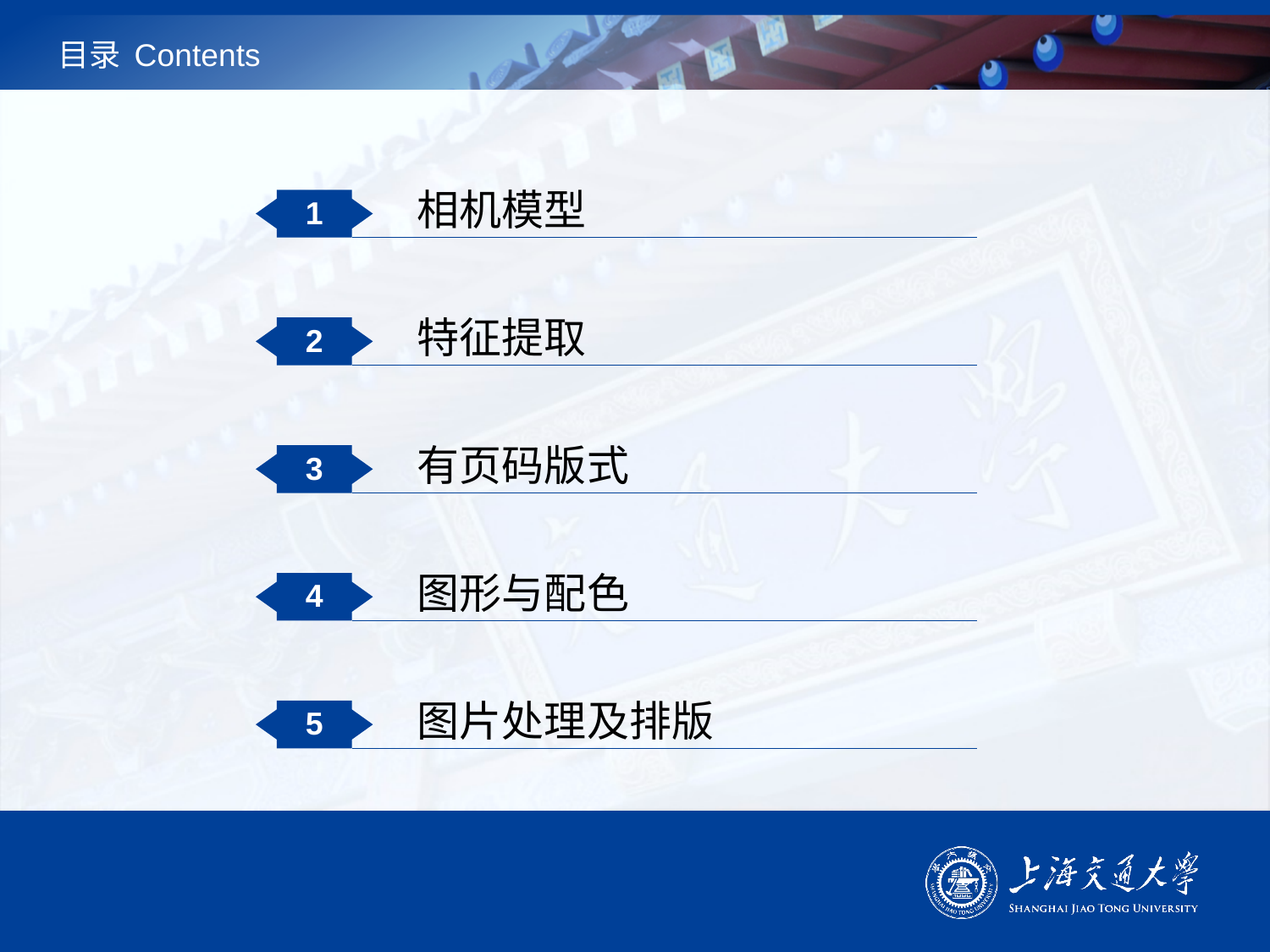

# 目录 Contents
相机模型
1

特征提取
2

有页码版式
3

图形与配色
4

图片处理及排版
5